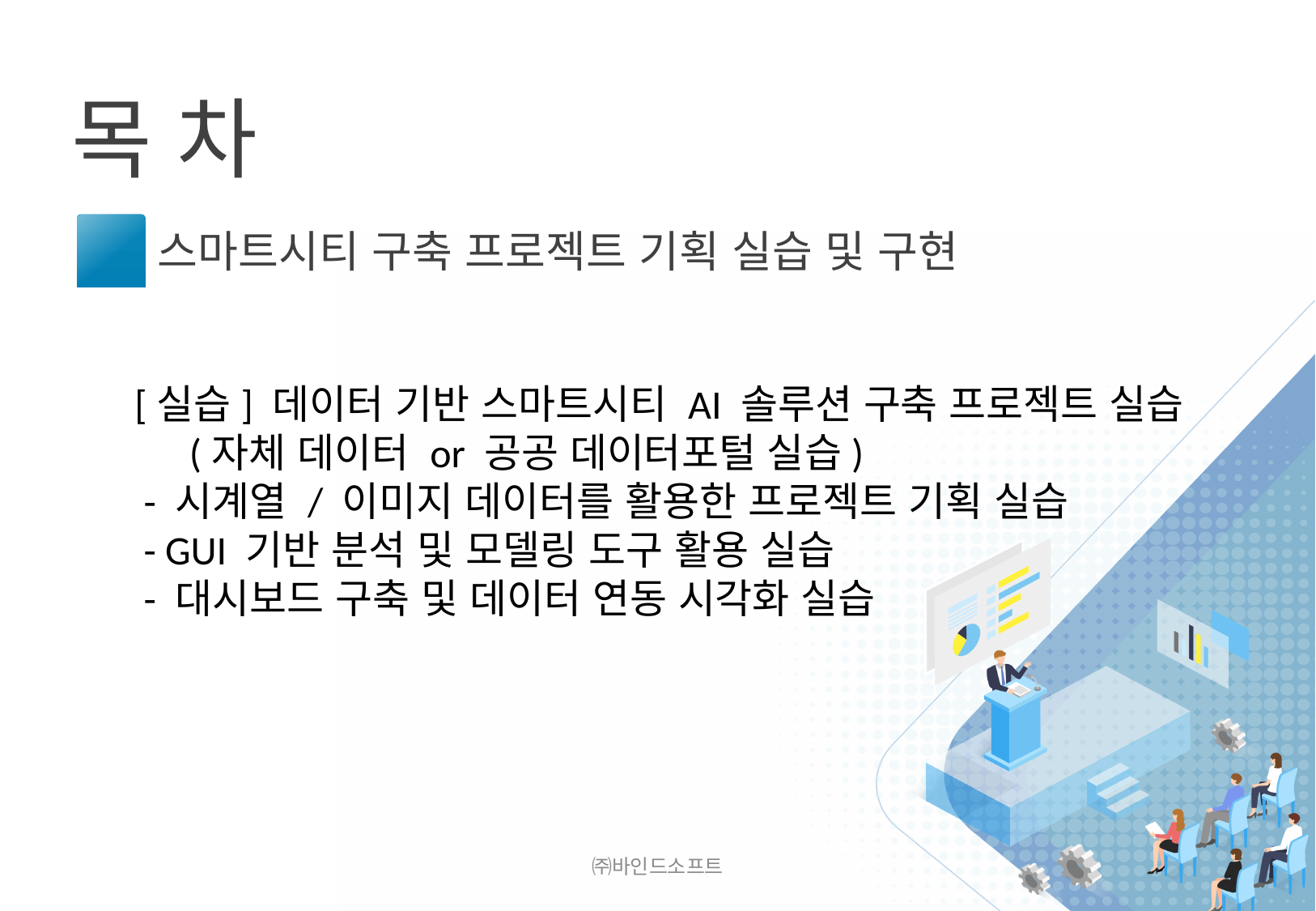

5
스마트시티 구축 프로젝트 기획 실습 및 구현
[실습] 데이터 기반 스마트시티 AI 솔루션 구축 프로젝트 실습
      (자체 데이터 or 공공 데이터포털 실습)
 - 시계열 / 이미지 데이터를 활용한 프로젝트 기획 실습
 - GUI 기반 분석 및 모델링 도구 활용 실습
 - 대시보드 구축 및 데이터 연동 시각화 실습
㈜바인드소프트